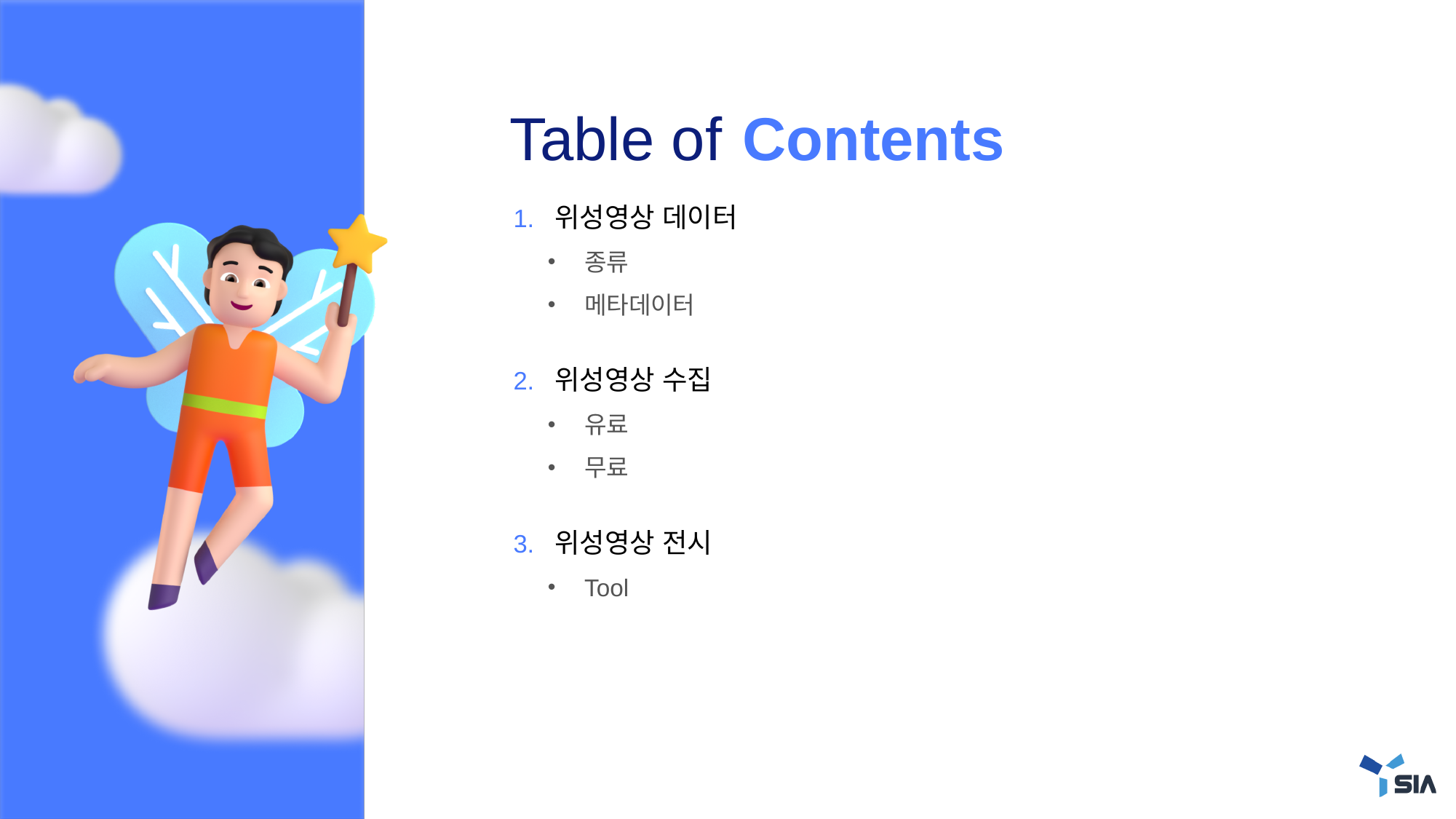

위성영상 데이터
종류
메타데이터
위성영상 수집
유료
무료
위성영상 전시
Tool